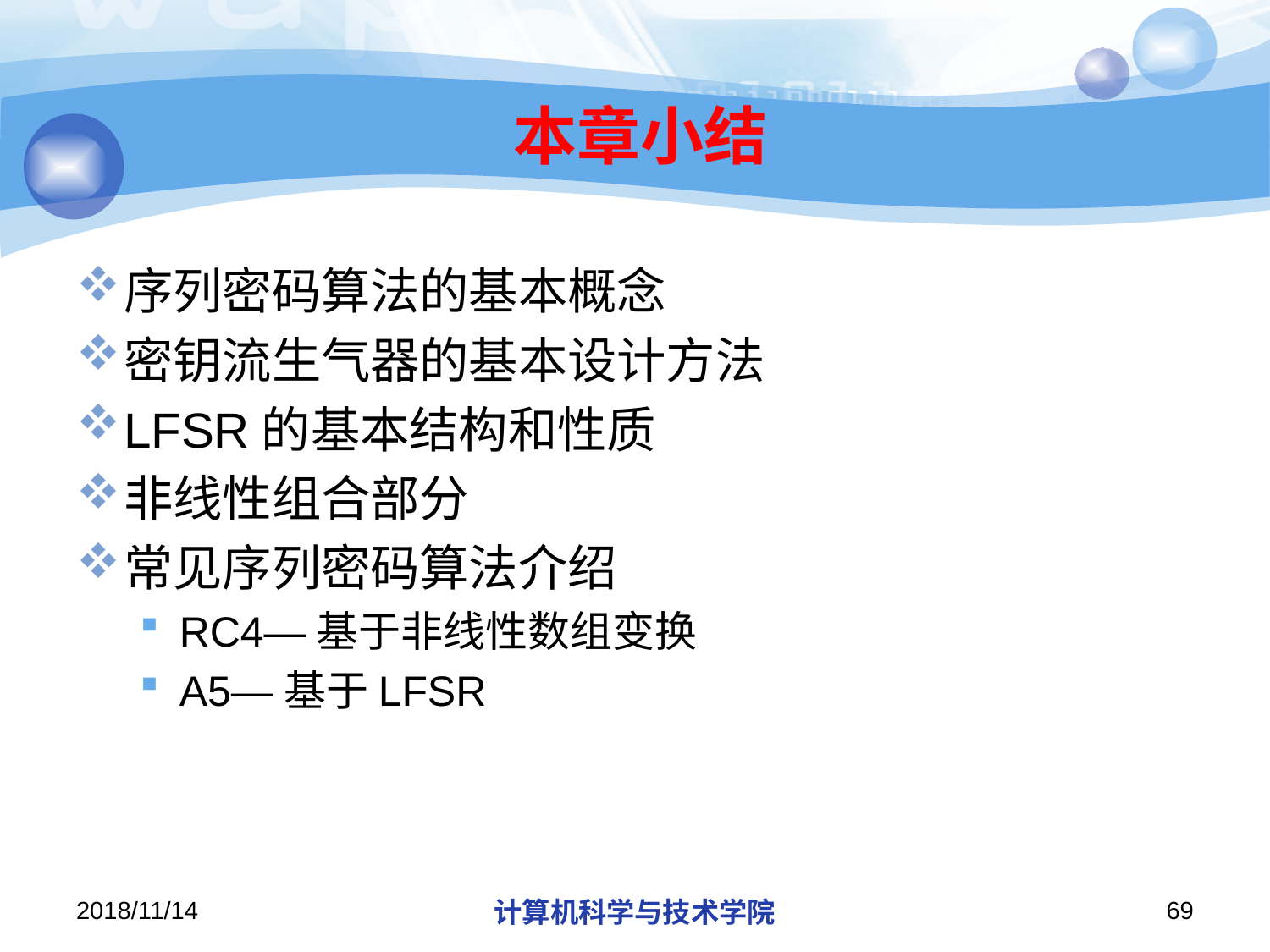

# 本章小结
序列密码算法的基本概念
密钥流生气器的基本设计方法
LFSR的基本结构和性质
非线性组合部分
常见序列密码算法介绍
RC4—基于非线性数组变换
A5—基于LFSR
2018/11/14
计算机科学与技术学院
69